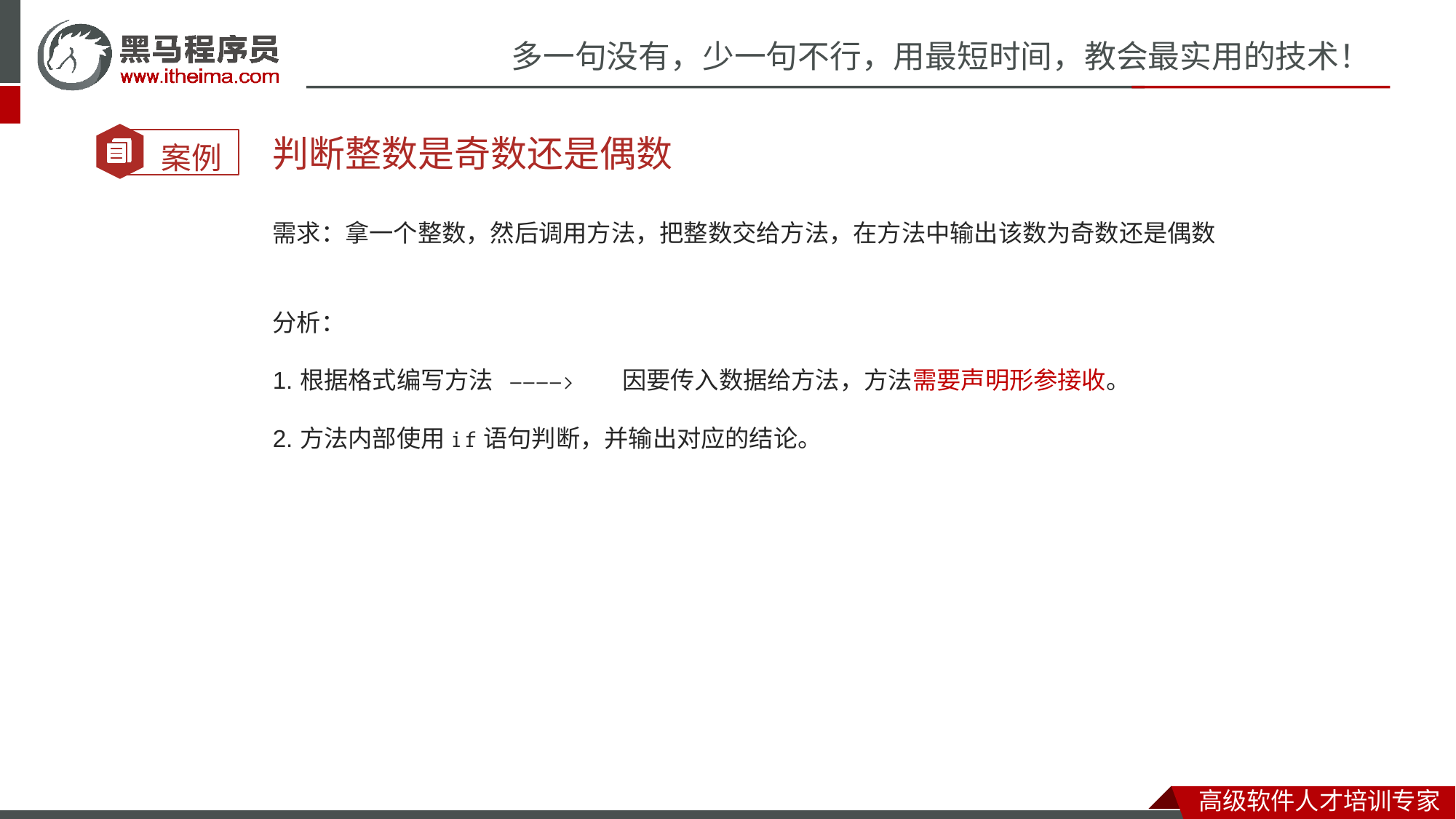

判断整数是奇数还是偶数
需求：拿一个整数，然后调用方法，把整数交给方法，在方法中输出该数为奇数还是偶数
分析：
根据格式编写方法  ---->   因要传入数据给方法，方法需要声明形参接收。
方法内部使用if语句判断，并输出对应的结论。